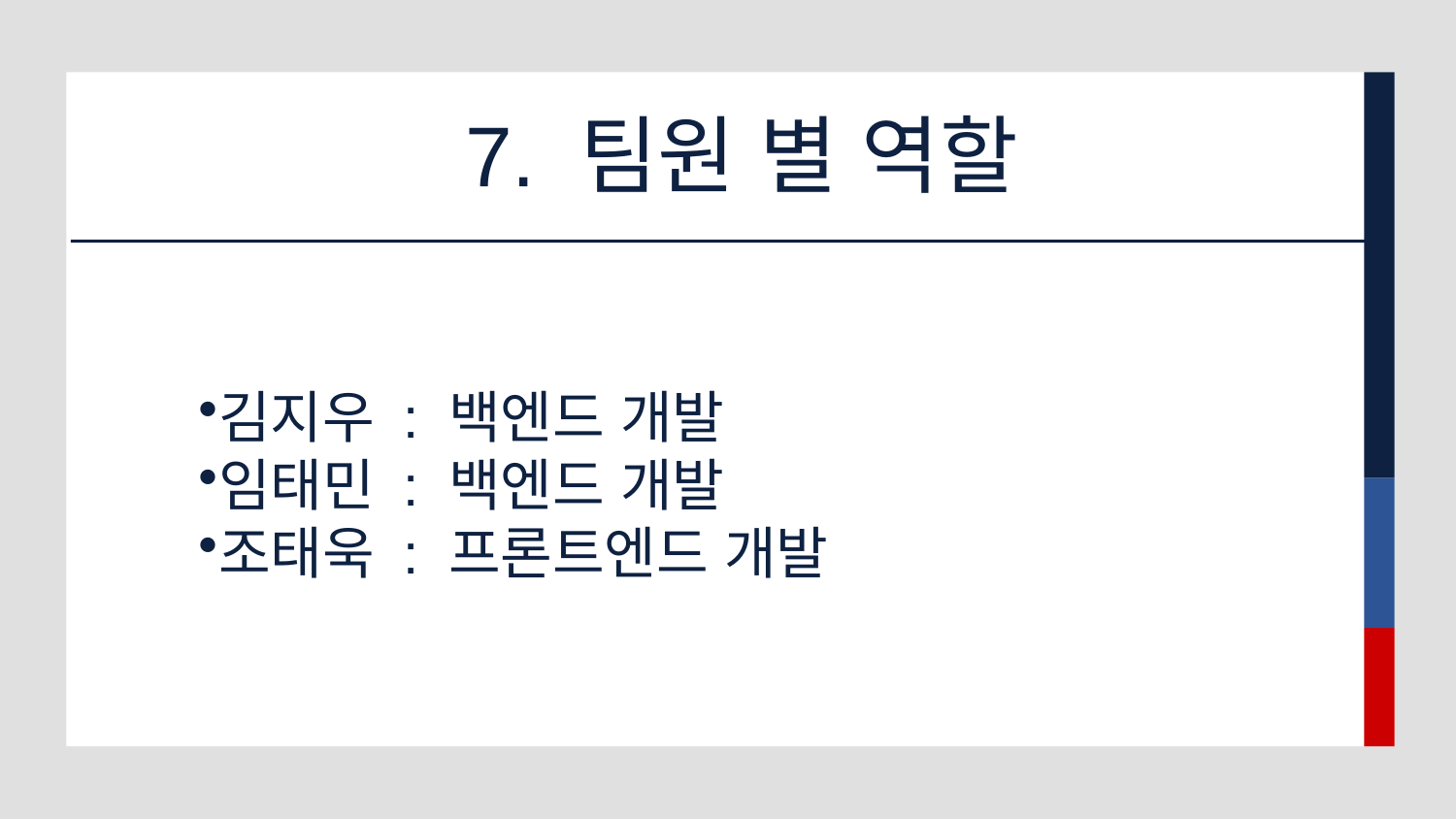

# 7. 팀원 별 역할
김지우 : 백엔드 개발
임태민 : 백엔드 개발
조태욱 : 프론트엔드 개발